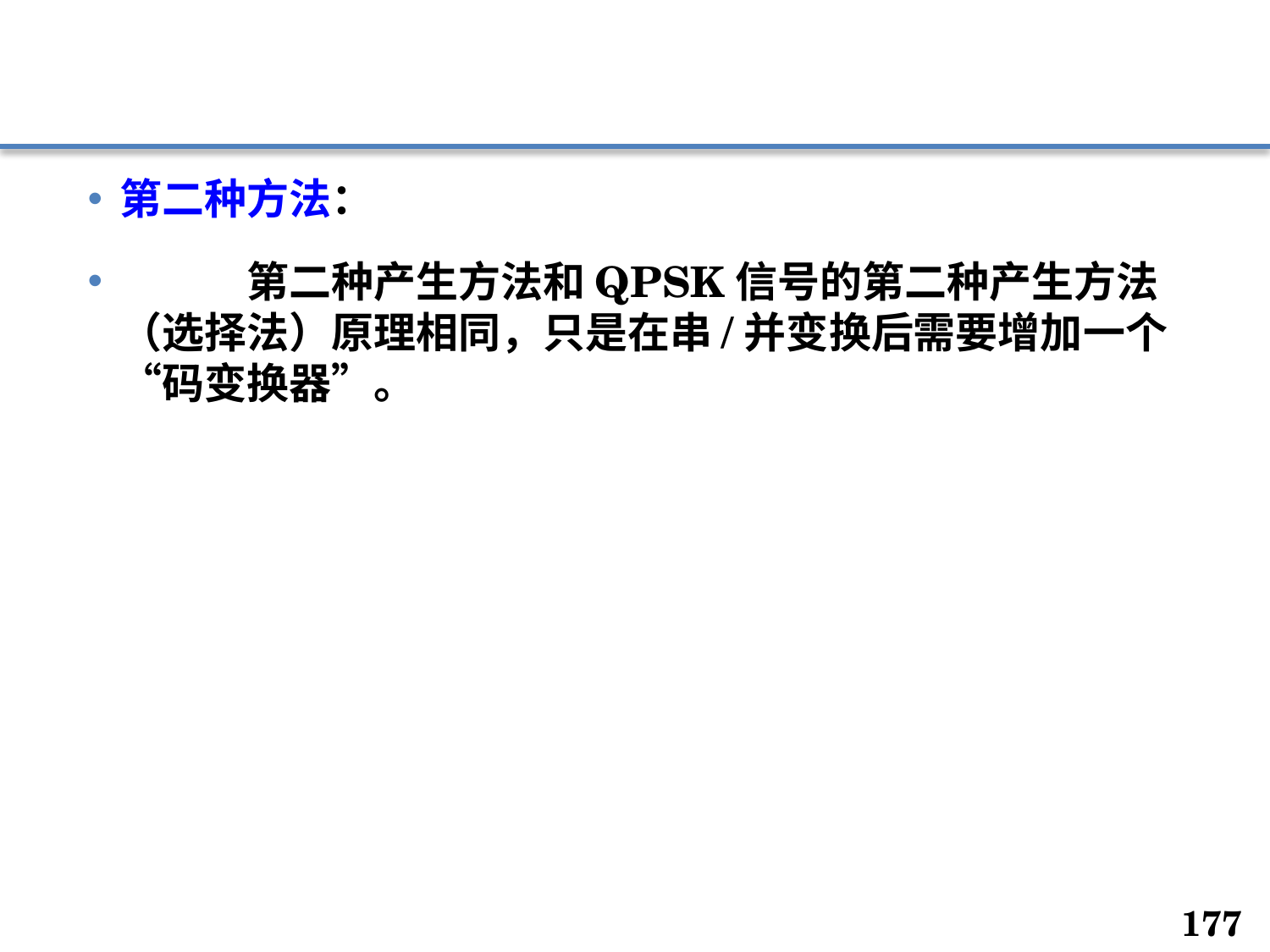

#
第二种方法：
	第二种产生方法和QPSK信号的第二种产生方法（选择法）原理相同，只是在串/并变换后需要增加一个 “码变换器”。
177